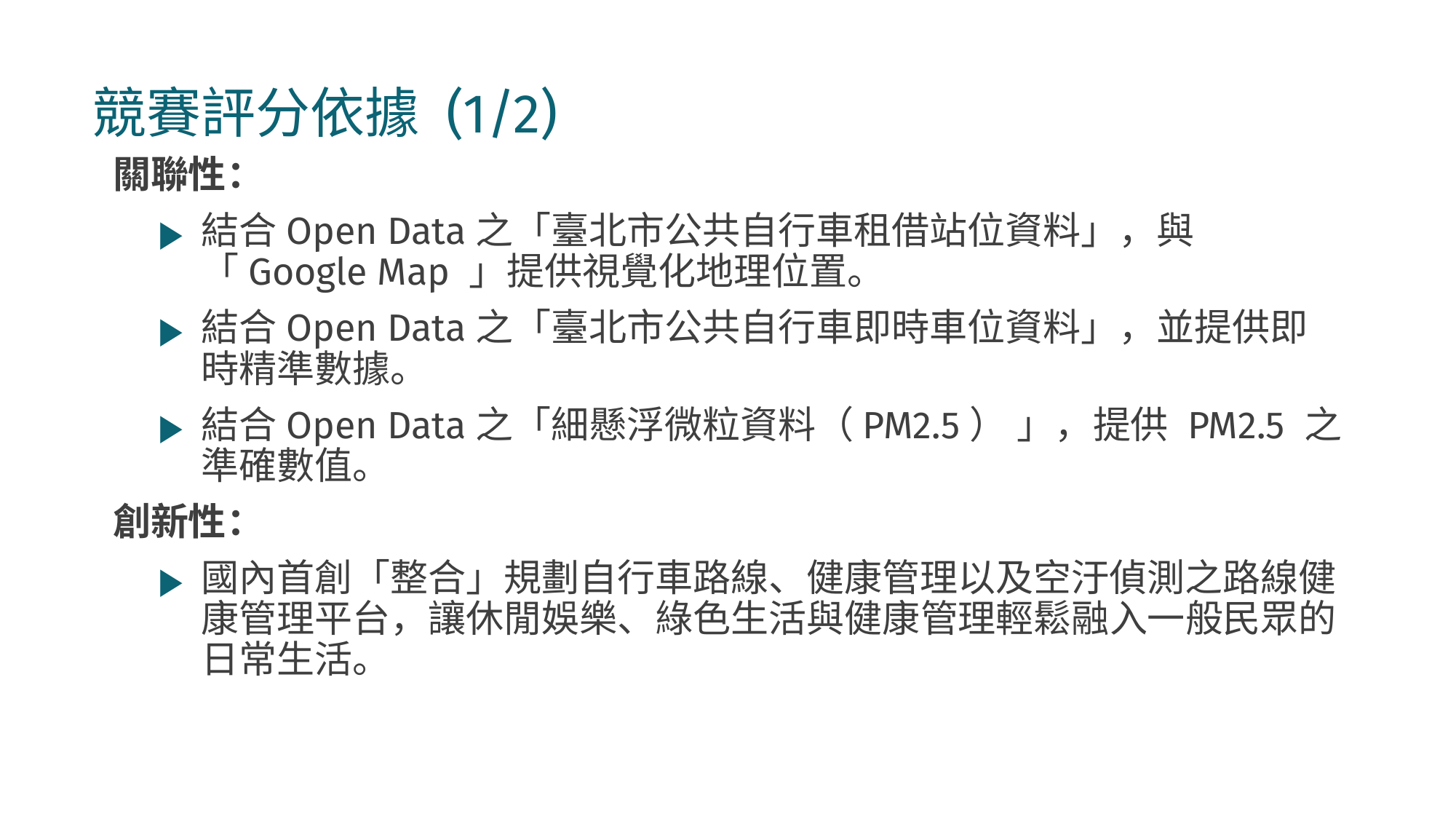

# 競賽評分依據 (1/2)
關聯性：
結合Open Data之「臺北市公共自行車租借站位資料」，與「Google Map 」提供視覺化地理位置。
結合Open Data之「臺北市公共自行車即時車位資料」，並提供即時精準數據。
結合Open Data之「細懸浮微粒資料（PM2.5） 」，提供 PM2.5 之準確數值。
創新性：
國內首創「整合」規劃自行車路線、健康管理以及空汙偵測之路線健康管理平台，讓休閒娛樂、綠色生活與健康管理輕鬆融入一般民眾的日常生活。